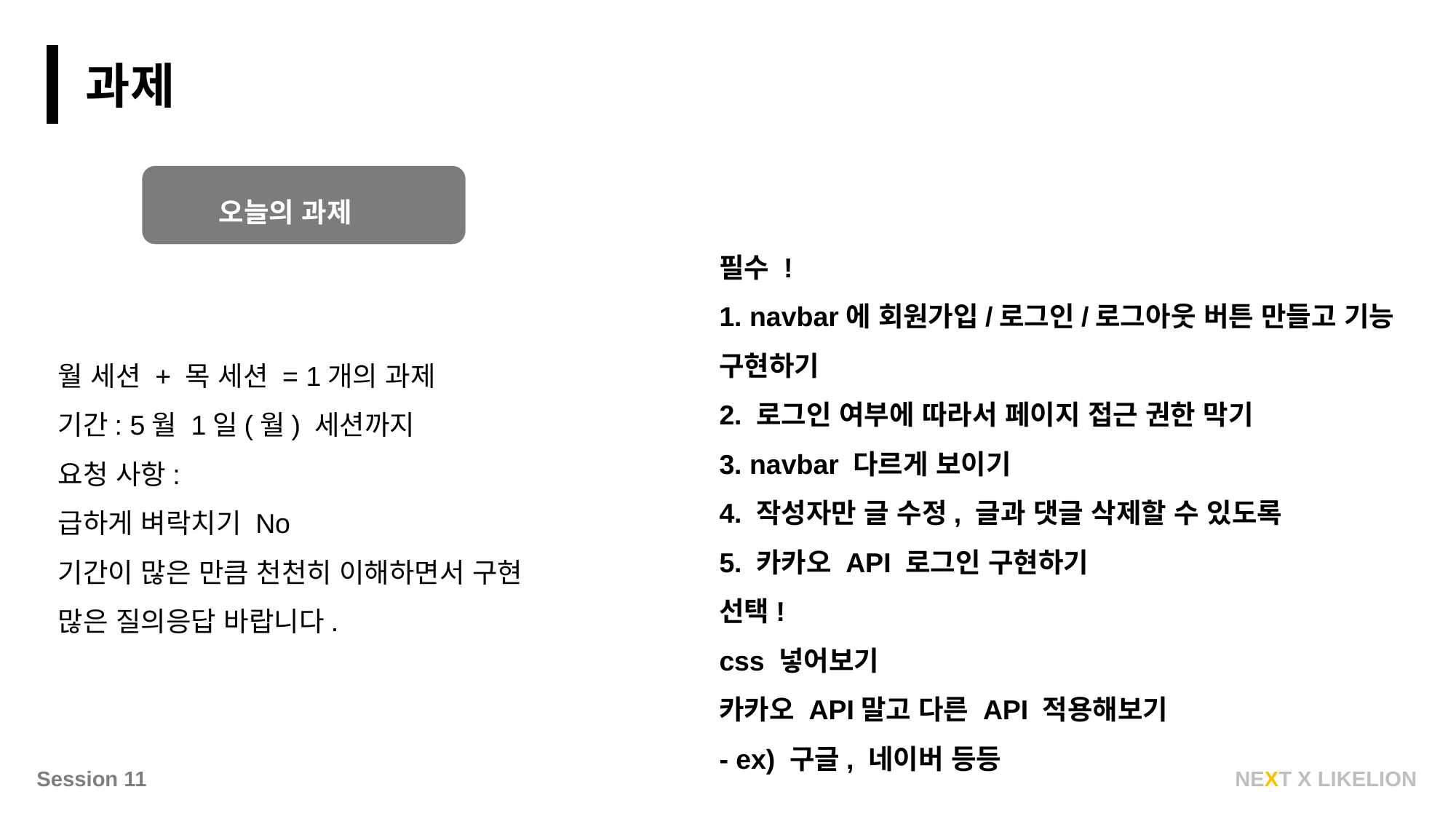

과제

오늘의 과제
필수 !
1. navbar에 회원가입/로그인/로그아웃 버튼 만들고 기능 구현하기
2. 로그인 여부에 따라서 페이지 접근 권한 막기
3. navbar 다르게 보이기
4. 작성자만 글 수정, 글과 댓글 삭제할 수 있도록
5. 카카오 API 로그인 구현하기
선택!
css 넣어보기
카카오 API말고 다른 API 적용해보기
- ex) 구글, 네이버 등등

월 세션 + 목 세션 = 1개의 과제
기간: 5월 1일(월) 세션까지
요청 사항:
급하게 벼락치기 No
기간이 많은 만큼 천천히 이해하면서 구현
많은 질의응답 바랍니다.
NEXT X LIKELION
Session 11